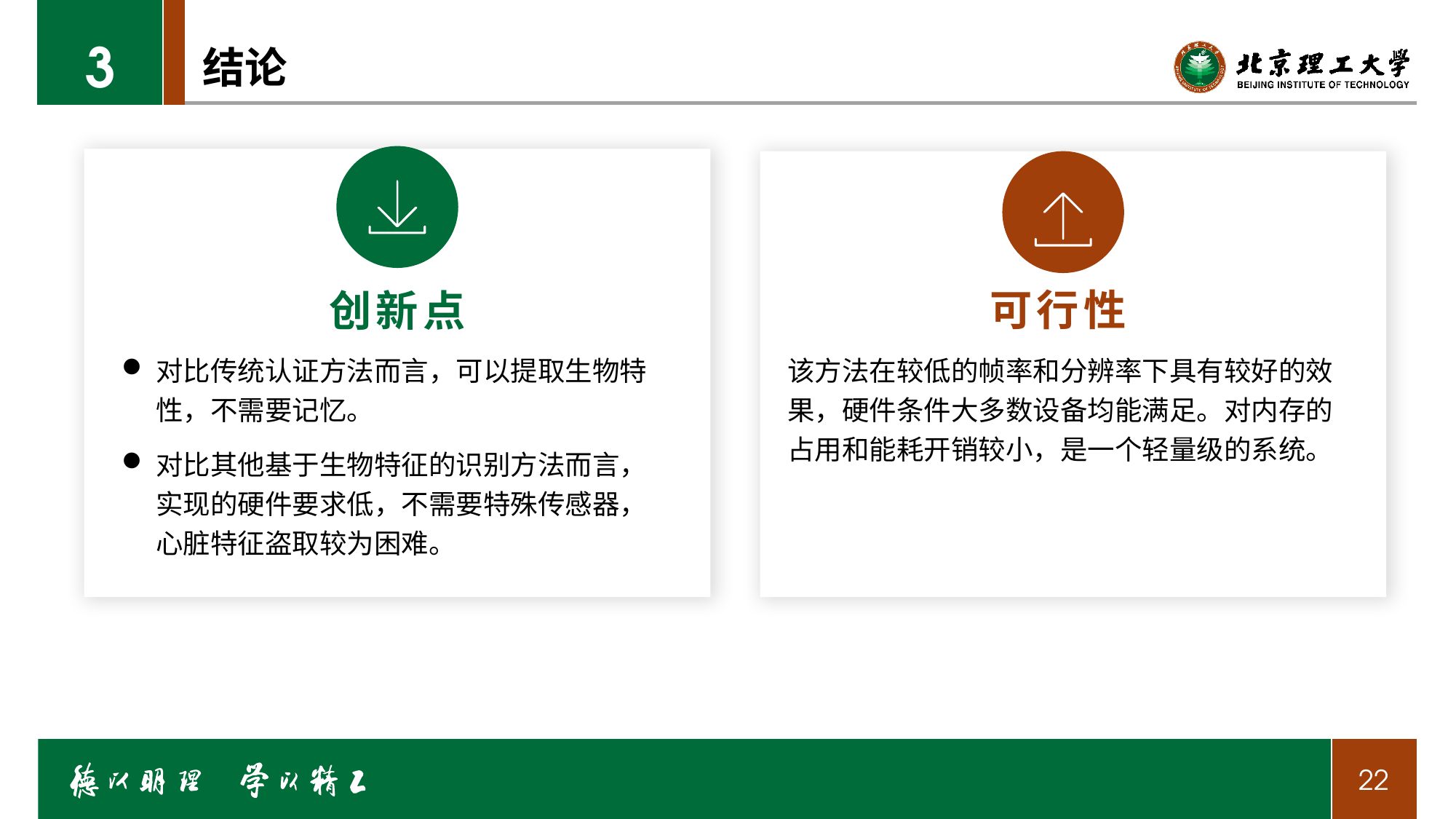

3
# 结论

可行性
创新点
对比传统认证方法而言，可以提取生物特性，不需要记忆。
对比其他基于生物特征的识别方法而言，实现的硬件要求低，不需要特殊传感器，心脏特征盗取较为困难。
该方法在较低的帧率和分辨率下具有较好的效果，硬件条件大多数设备均能满足。对内存的占用和能耗开销较小，是一个轻量级的系统。